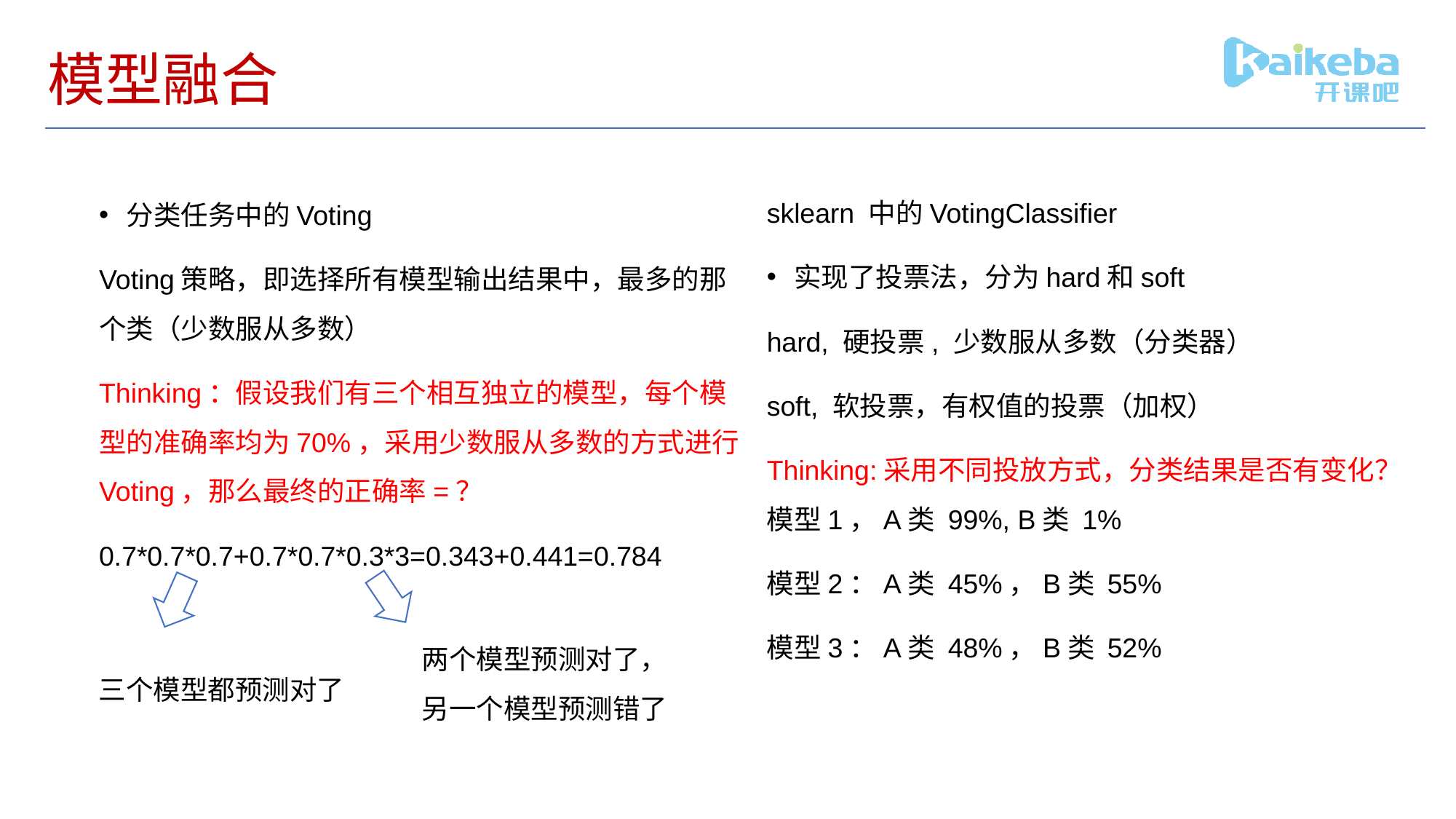

# 模型融合
sklearn 中的VotingClassifier
实现了投票法，分为hard和soft
hard, 硬投票, 少数服从多数（分类器）
soft, 软投票，有权值的投票（加权）
Thinking:采用不同投放方式，分类结果是否有变化？模型1，A类 99%, B类 1%
模型2：A类 45%，B类 55%
模型3：A类 48%，B类 52%
分类任务中的Voting
Voting策略，即选择所有模型输出结果中，最多的那个类（少数服从多数）
Thinking：假设我们有三个相互独立的模型，每个模型的准确率均为70%，采用少数服从多数的方式进行Voting，那么最终的正确率=？
0.7*0.7*0.7+0.7*0.7*0.3*3=0.343+0.441=0.784

两个模型预测对了，另一个模型预测错了
三个模型都预测对了